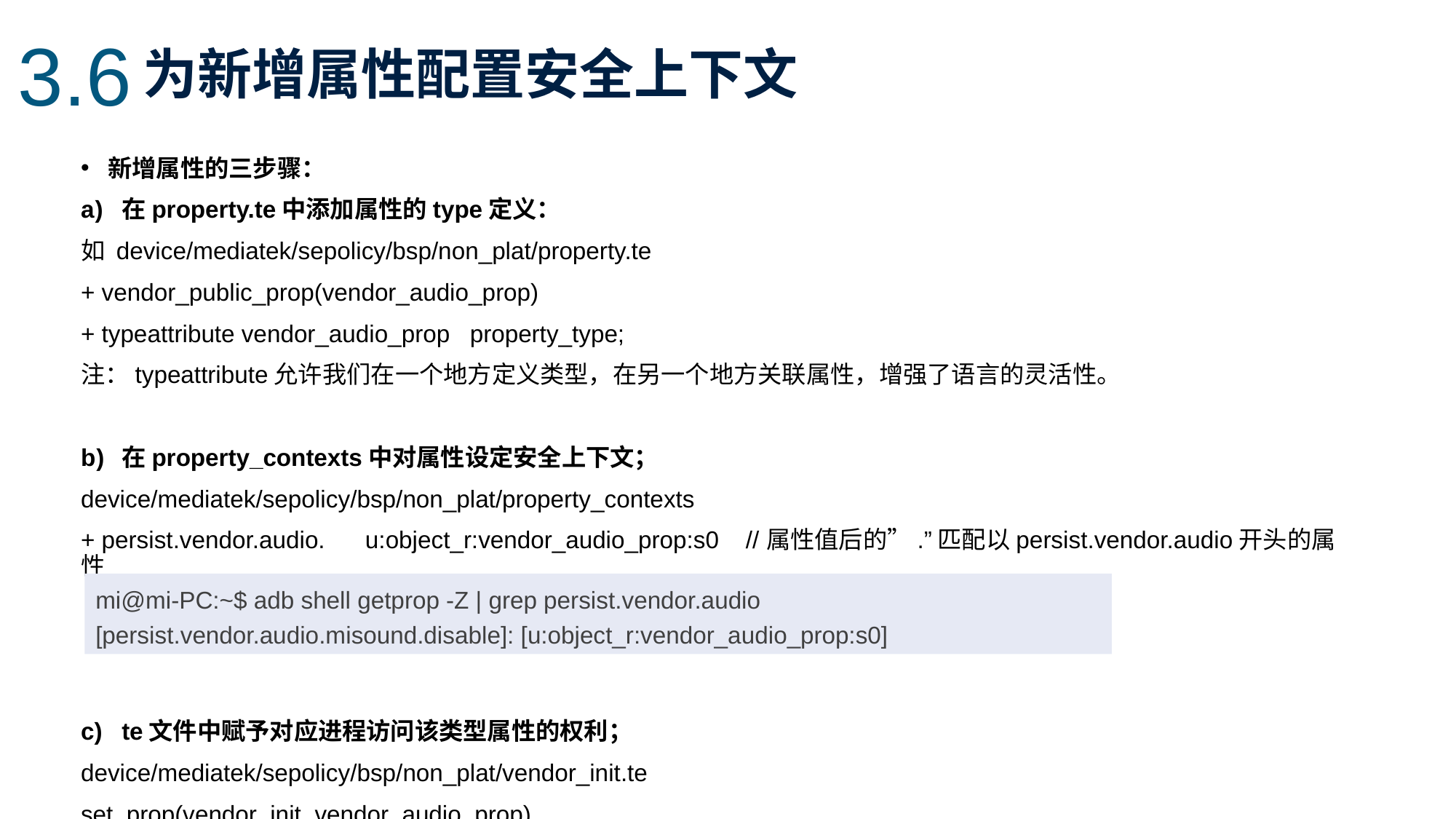

3.6
为新增属性配置安全上下文
新增属性的三步骤：
在property.te中添加属性的type定义：
如 device/mediatek/sepolicy/bsp/non_plat/property.te
+ vendor_public_prop(vendor_audio_prop)
+ typeattribute vendor_audio_prop   property_type;
注：typeattribute允许我们在一个地方定义类型，在另一个地方关联属性，增强了语言的灵活性。

在property_contexts中对属性设定安全上下文；
device/mediatek/sepolicy/bsp/non_plat/property_contexts
+ persist.vendor.audio.      u:object_r:vendor_audio_prop:s0    //属性值后的”.”匹配以persist.vendor.audio开头的属性

te文件中赋予对应进程访问该类型属性的权利；
device/mediatek/sepolicy/bsp/non_plat/vendor_init.te
set_prop(vendor_init, vendor_audio_prop)
mi@mi-PC:~$ adb shell getprop -Z | grep persist.vendor.audio
[persist.vendor.audio.misound.disable]: [u:object_r:vendor_audio_prop:s0]